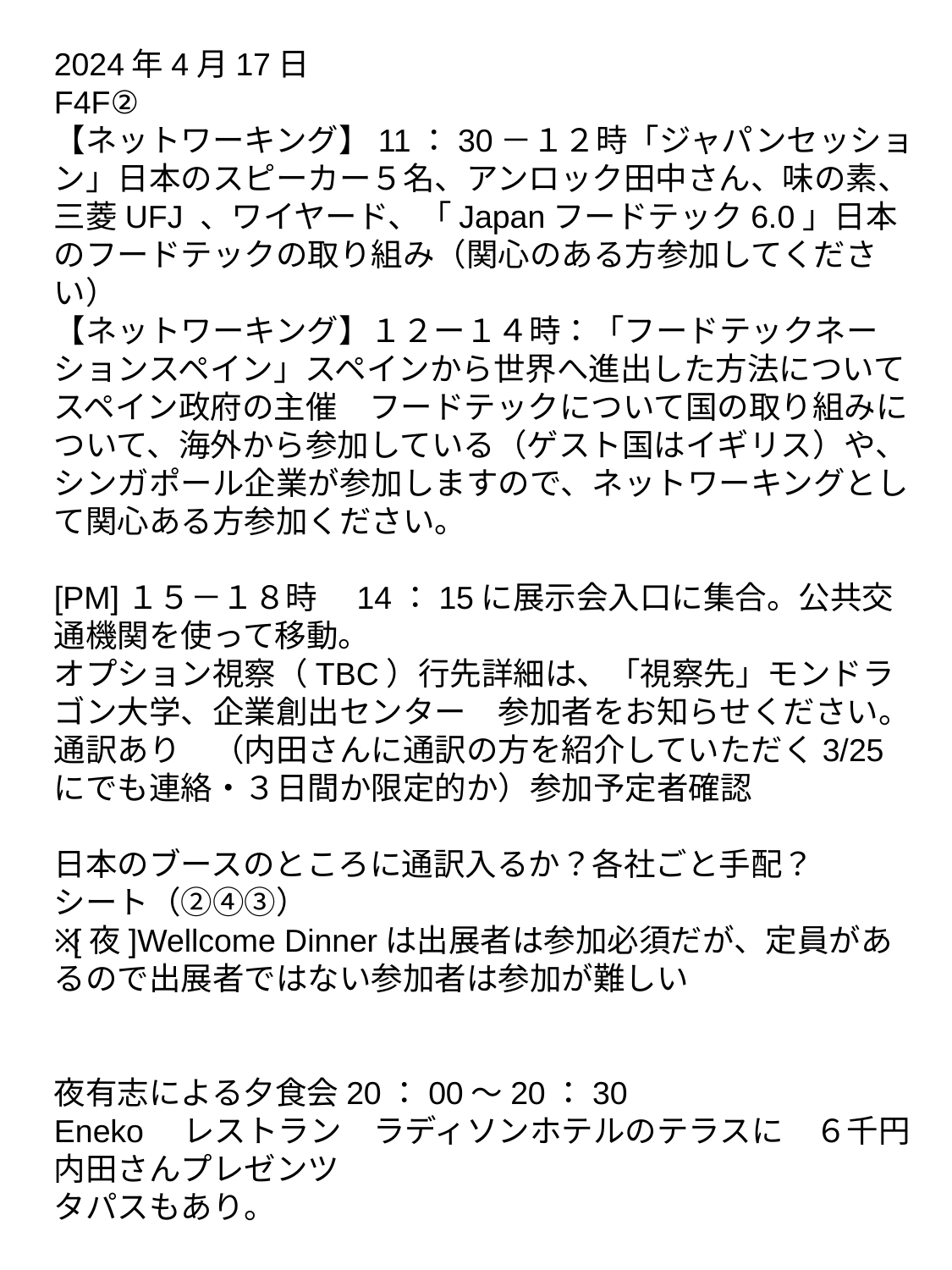

2024年4月17日
F4F②
【ネットワーキング】11：30－１２時「ジャパンセッション」日本のスピーカー５名、アンロック田中さん、味の素、三菱UFJ 、ワイヤード、「Japanフードテック6.0」日本のフードテックの取り組み（関心のある方参加してください）
【ネットワーキング】１２ー１４時：「フードテックネーションスペイン」スペインから世界へ進出した方法について
スペイン政府の主催　フードテックについて国の取り組みについて、海外から参加している（ゲスト国はイギリス）や、シンガポール企業が参加しますので、ネットワーキングとして関心ある方参加ください。

[PM]１５－１８時　14：15に展示会入口に集合。公共交通機関を使って移動。
オプション視察（TBC）行先詳細は、「視察先」モンドラゴン大学、企業創出センター　参加者をお知らせください。
通訳あり　（内田さんに通訳の方を紹介していただく3/25にでも連絡・３日間か限定的か）参加予定者確認

日本のブースのところに通訳入るか？各社ごと手配？
シート（②④③）
※[夜]Wellcome Dinnerは出展者は参加必須だが、定員があるので出展者ではない参加者は参加が難しい

夜有志による夕食会20：00～20：30
Eneko　レストラン　ラディソンホテルのテラスに　６千円
内田さんプレゼンツ
タパスもあり。